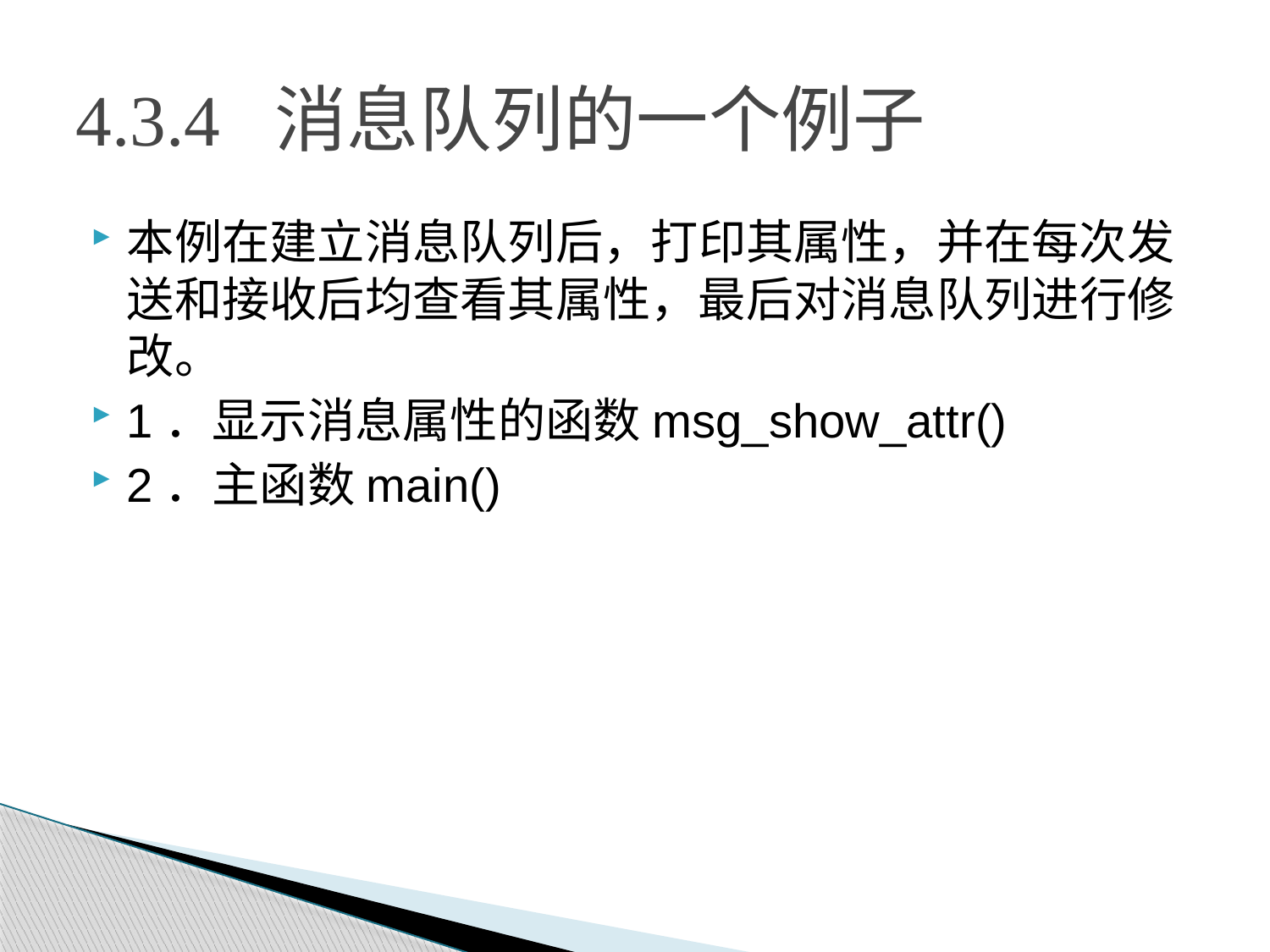

# 4.3.4  消息队列的一个例子
本例在建立消息队列后，打印其属性，并在每次发送和接收后均查看其属性，最后对消息队列进行修改。
1．显示消息属性的函数msg_show_attr()
2．主函数main()